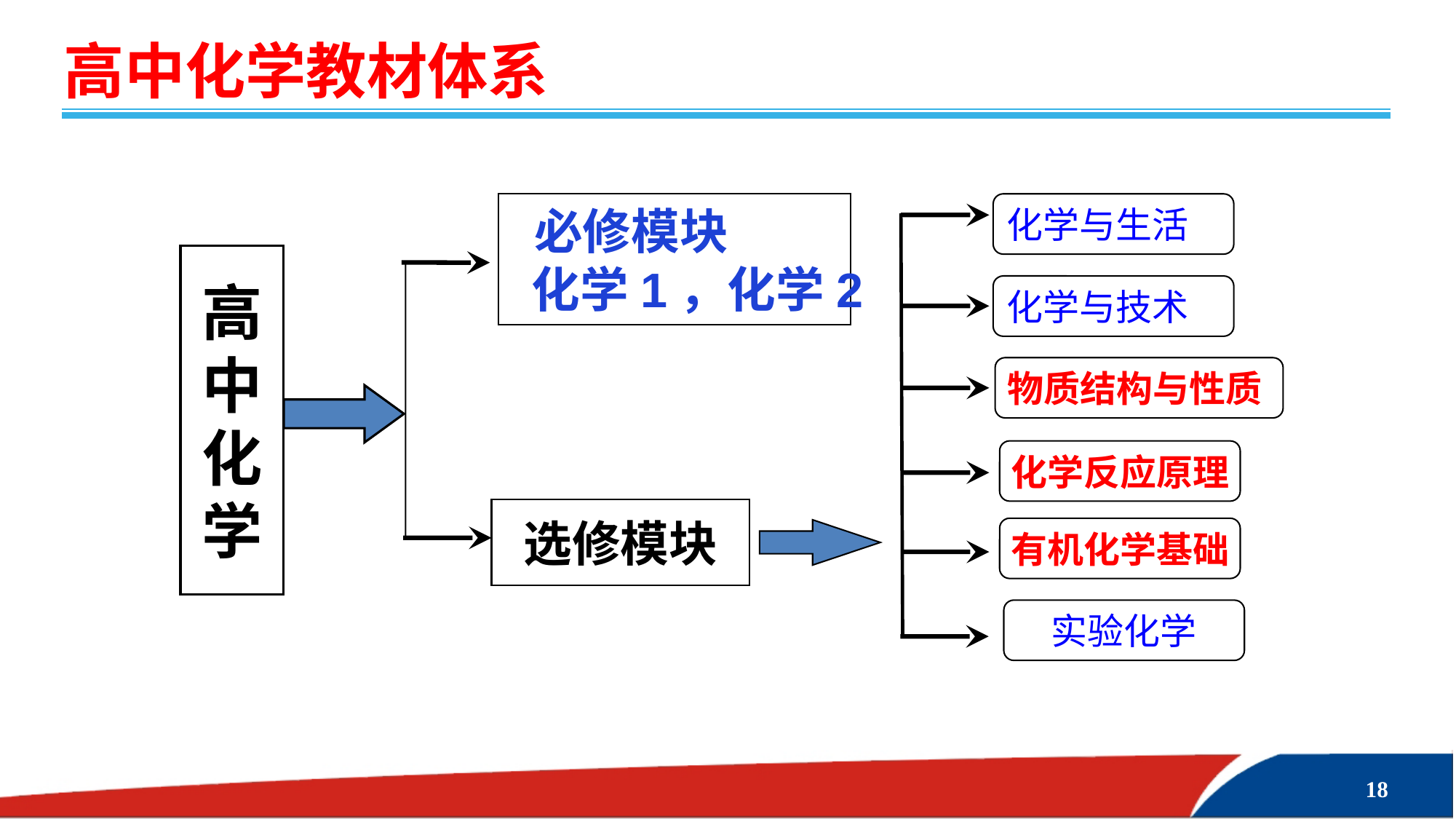

高中化学教材体系
  必修模块
 化学1，化学2
高
中
化
学

选修模块
化学与生活

化学与技术
物质结构与性质
化学反应原理
有机化学基础

实验化学